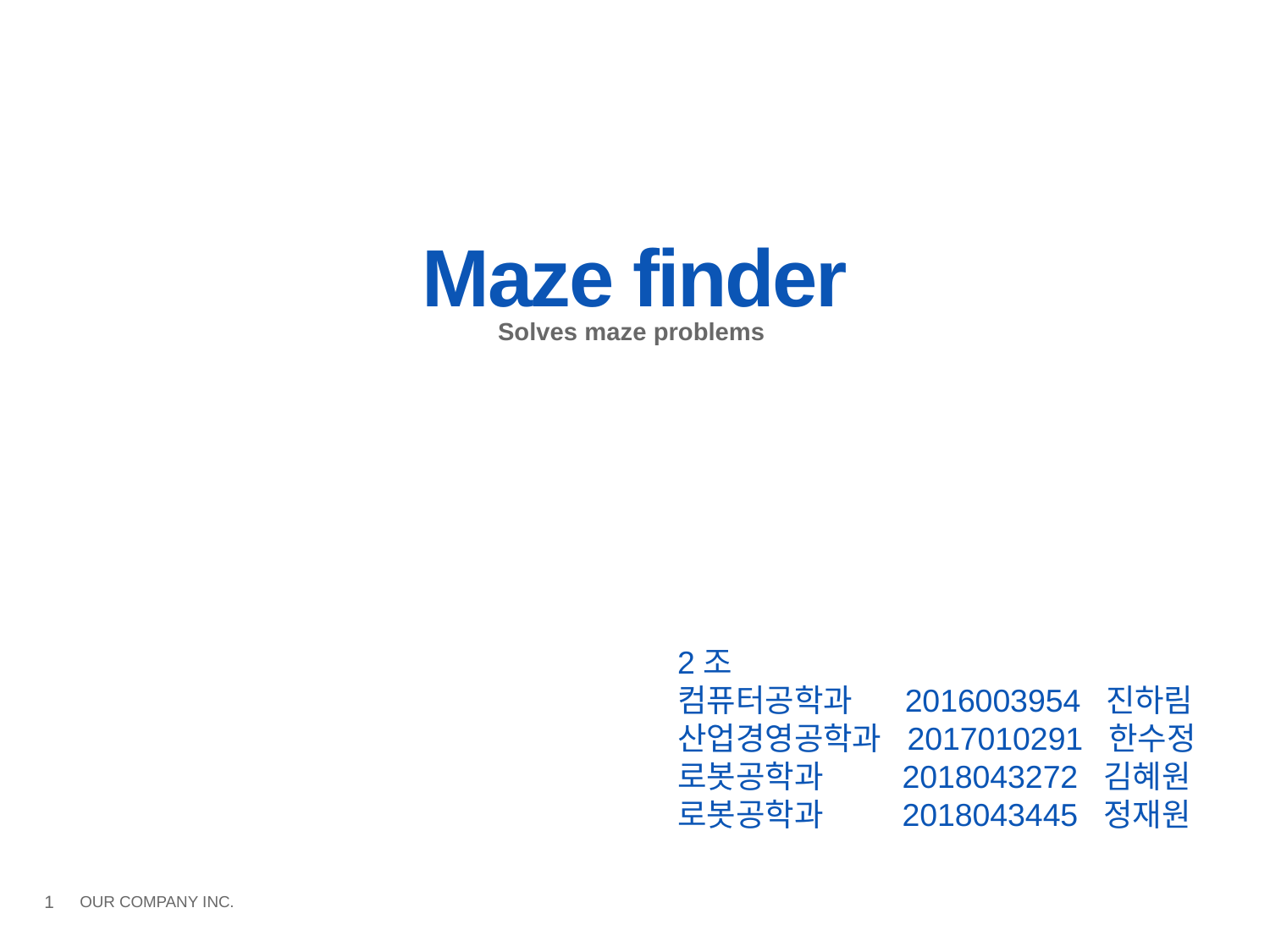

Maze finder
Solves maze problems
2조
컴퓨터공학과     2016003954  진하림
산업경영공학과  2017010291  한수정
로봇공학과        2018043272  김혜원
로봇공학과        2018043445  정재원